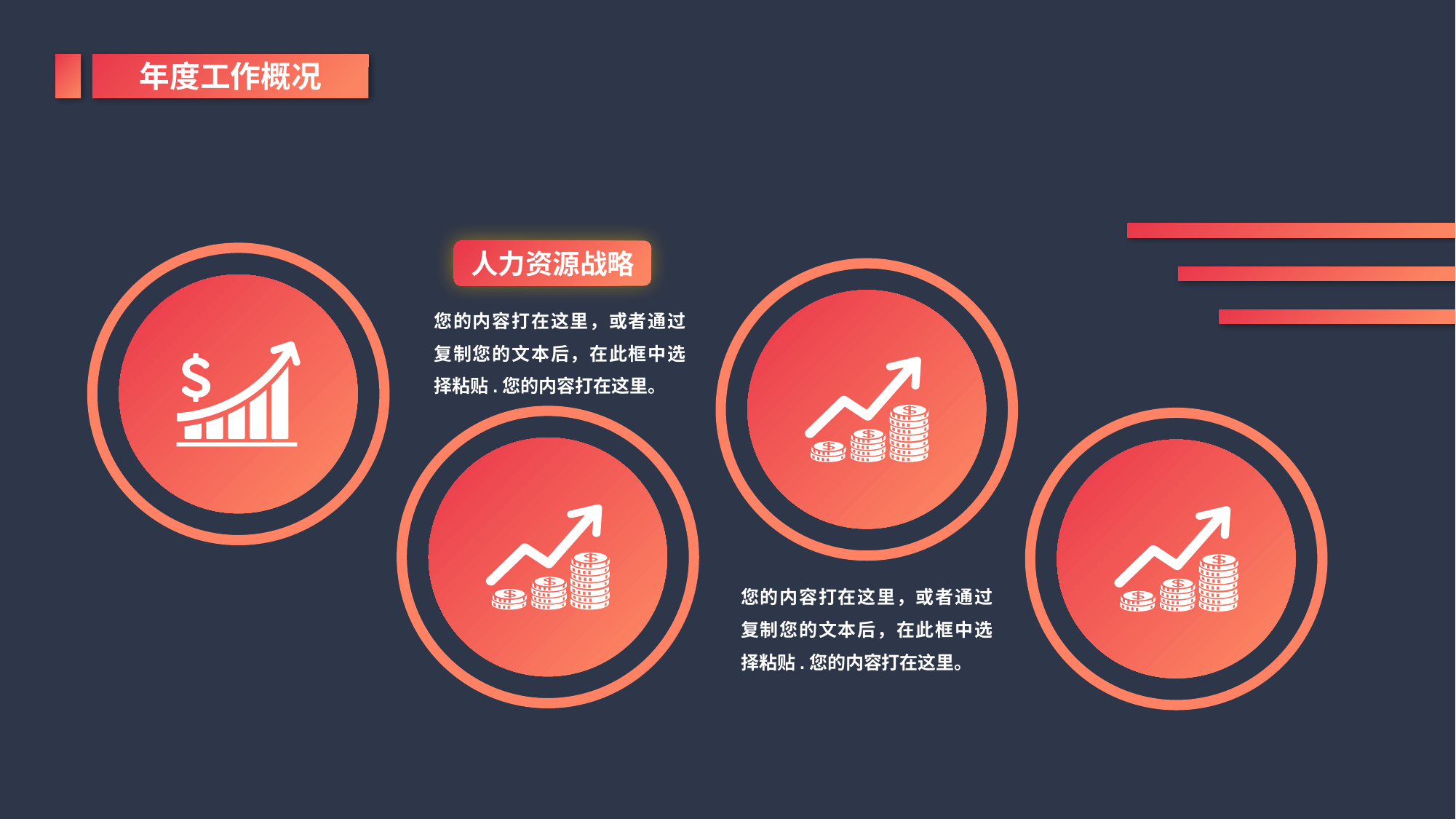

年度工作概况

人力资源战略

您的内容打在这里，或者通过复制您的文本后，在此框中选择粘贴.您的内容打在这里。
您的内容打在这里，或者通过复制您的文本后，在此框中选择粘贴.您的内容打在这里。